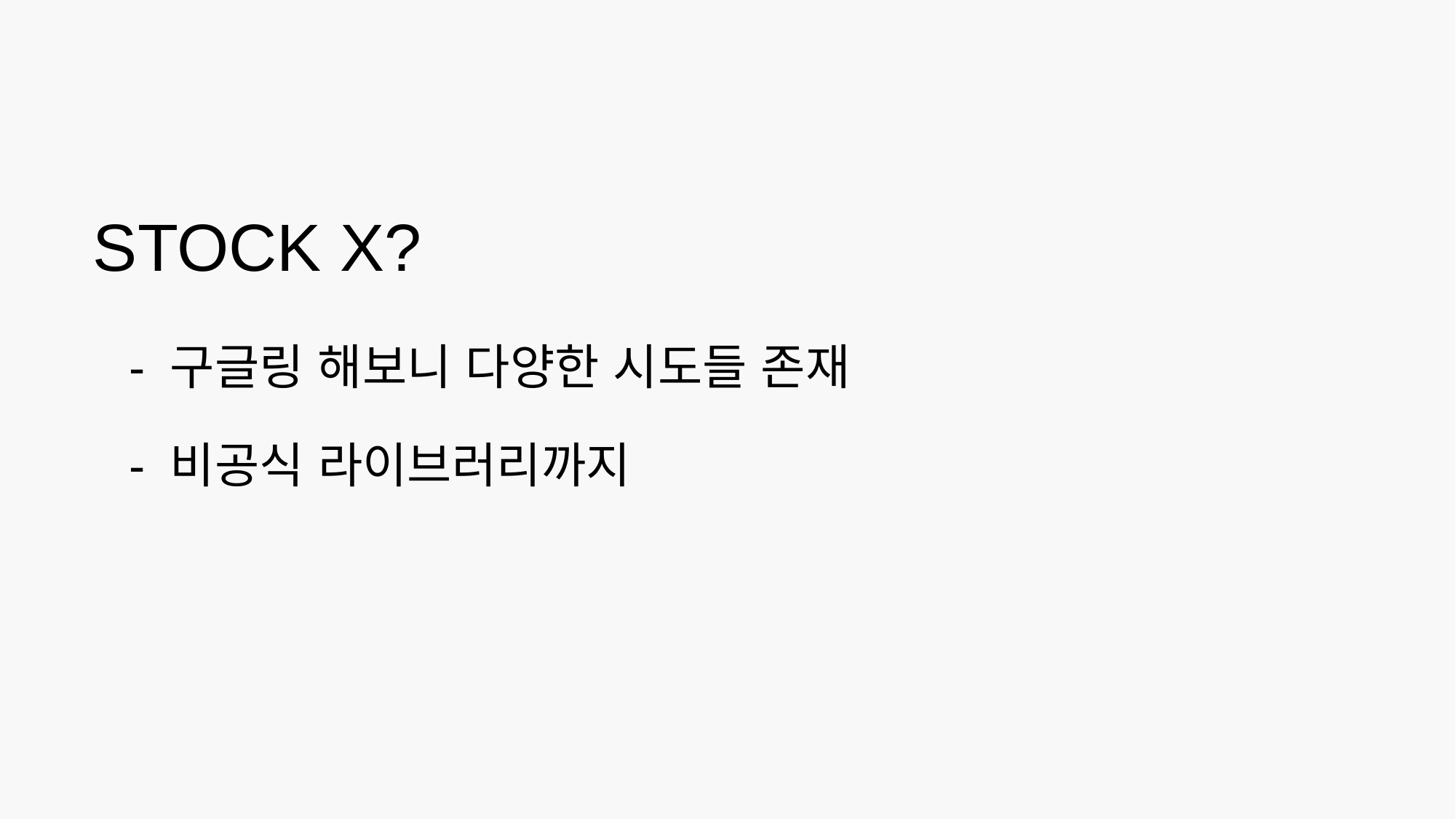

# STOCK X?
- 구글링 해보니 다양한 시도들 존재
- 비공식 라이브러리까지